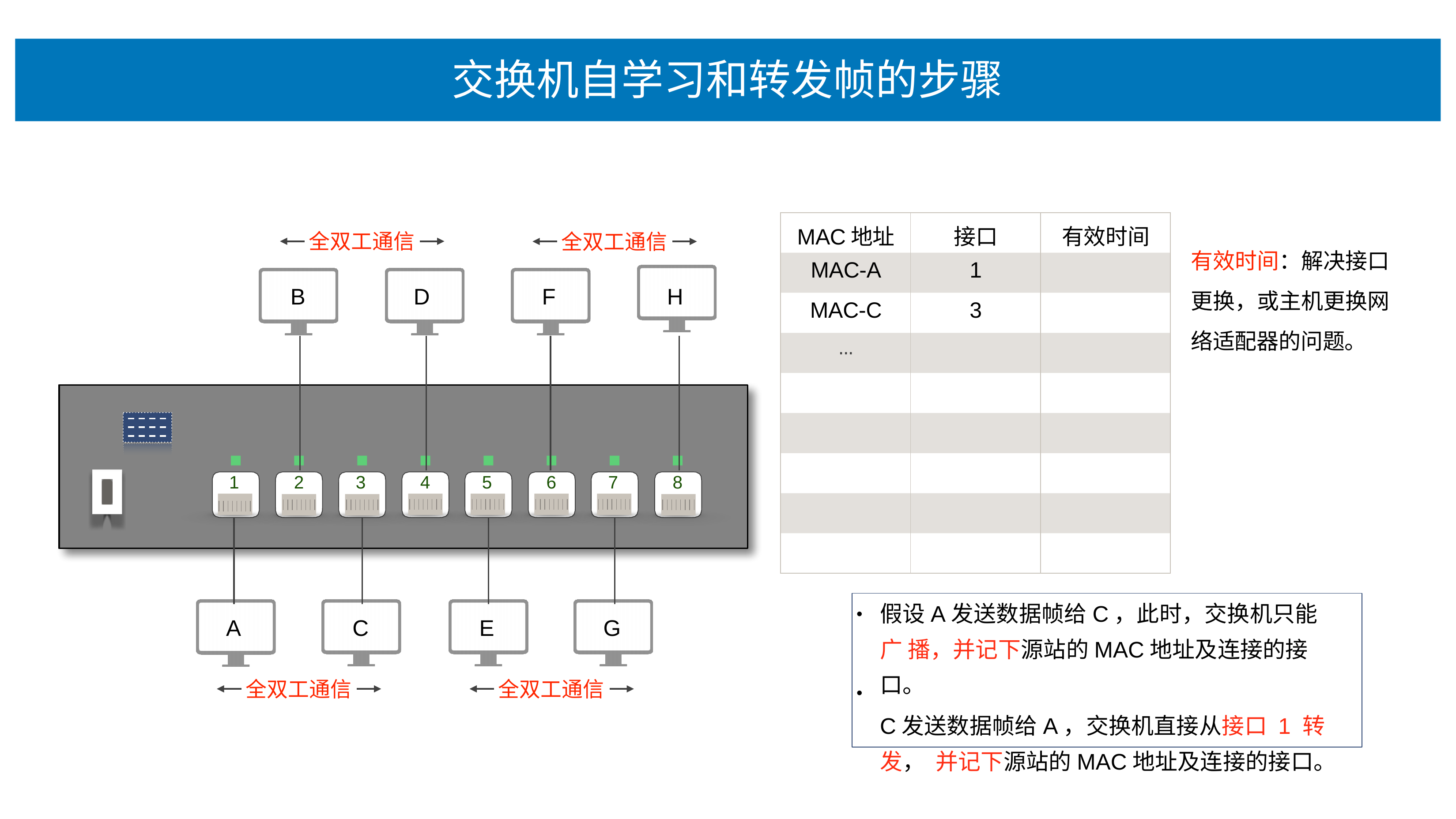

# 交换机⾃学习和转发帧的步骤
| MAC地址 | 接⼝ | 有效时间 |
| --- | --- | --- |
| MAC-A | 1 |  |
| MAC-C | 3 |  |
| … |  |  |
|  |  |  |
|  |  |  |
|  |  |  |
|  |  |  |
|  |  |  |
全双⼯通信
全双⼯通信
有效时间：解决接⼝ 更换，或主机更换⽹ 络适配器的问题。

B
D
F
H

1
2
3
4
5
6
7
8

假设A发送数据帧给C，此时，交换机只能⼴ 播，并记下源站的MAC地址及连接的接⼝。
C发送数据帧给A，交换机直接从接⼝ 1 转发，  并记下源站的MAC地址及连接的接⼝。

•

•
A
C
E
G
全双⼯通信
全双⼯通信